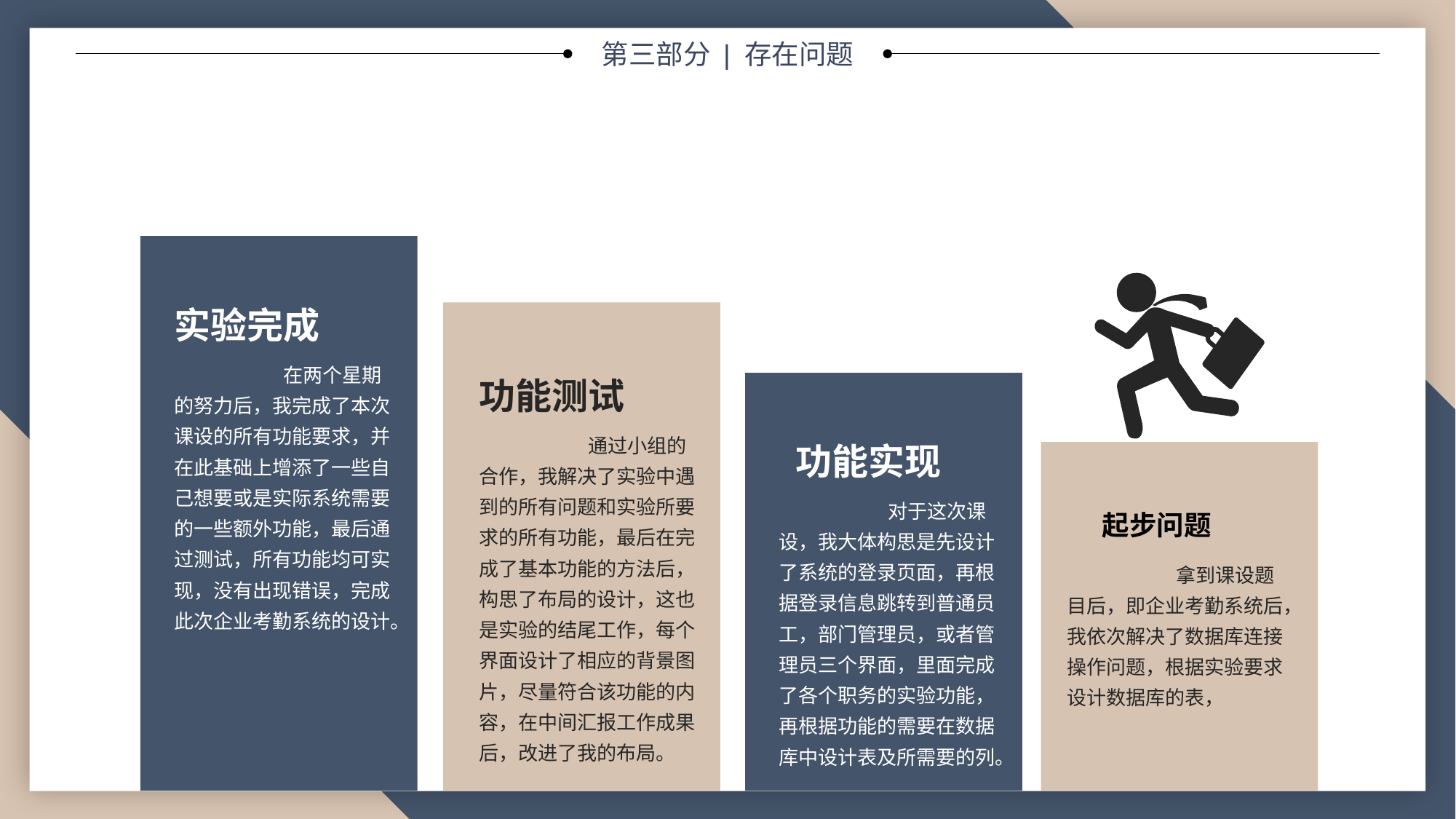

第三部分 | 存在问题

实验完成
	在两个星期的努力后，我完成了本次课设的所有功能要求，并在此基础上增添了一些自己想要或是实际系统需要的一些额外功能，最后通过测试，所有功能均可实现，没有出现错误，完成此次企业考勤系统的设计。
功能测试

	通过小组的合作，我解决了实验中遇到的所有问题和实验所要求的所有功能，最后在完成了基本功能的方法后，构思了布局的设计，这也是实验的结尾工作，每个界面设计了相应的背景图片，尽量符合该功能的内容，在中间汇报工作成果后，改进了我的布局。
 功能实现

	对于这次课设，我大体构思是先设计了系统的登录页面，再根据登录信息跳转到普通员工，部门管理员，或者管理员三个界面，里面完成了各个职务的实验功能，再根据功能的需要在数据库中设计表及所需要的列。
起步问题
	拿到课设题目后，即企业考勤系统后，我依次解决了数据库连接操作问题，根据实验要求设计数据库的表，